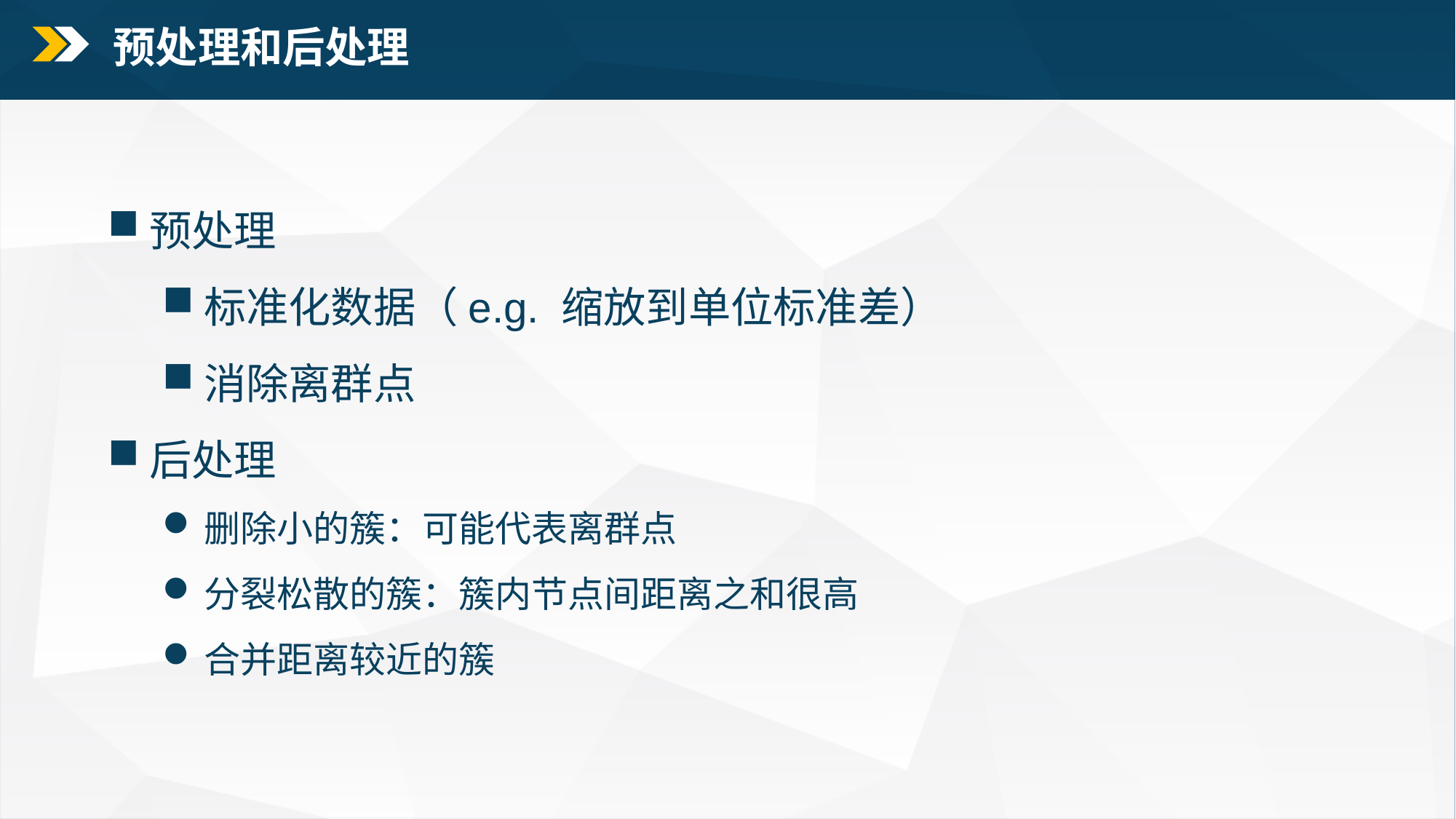

预处理和后处理
预处理
标准化数据（e.g. 缩放到单位标准差）
消除离群点
后处理
删除小的簇：可能代表离群点
分裂松散的簇：簇内节点间距离之和很高
合并距离较近的簇